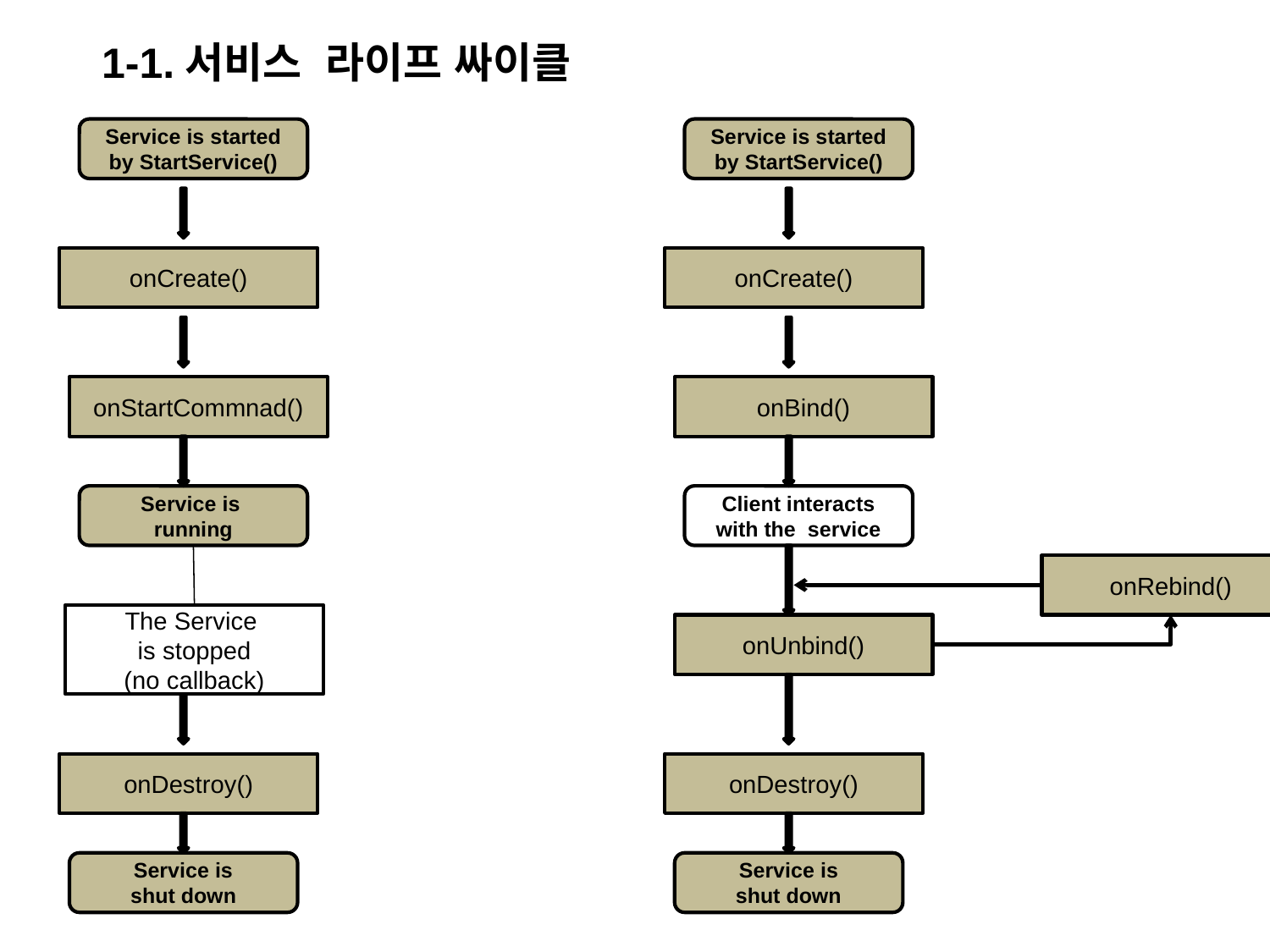

1-1.서비스  라이프 싸이클
Service is started by StartService()
Service is started by StartService()

onCreate()
onCreate()

onStartCommnad()
onBind()

Service is
running
Client interacts with the  service

onRebind()
The Service
is stopped
(no callback)
onUnbind()

onDestroy()
onDestroy()

Service is
shut down
Service is
shut down